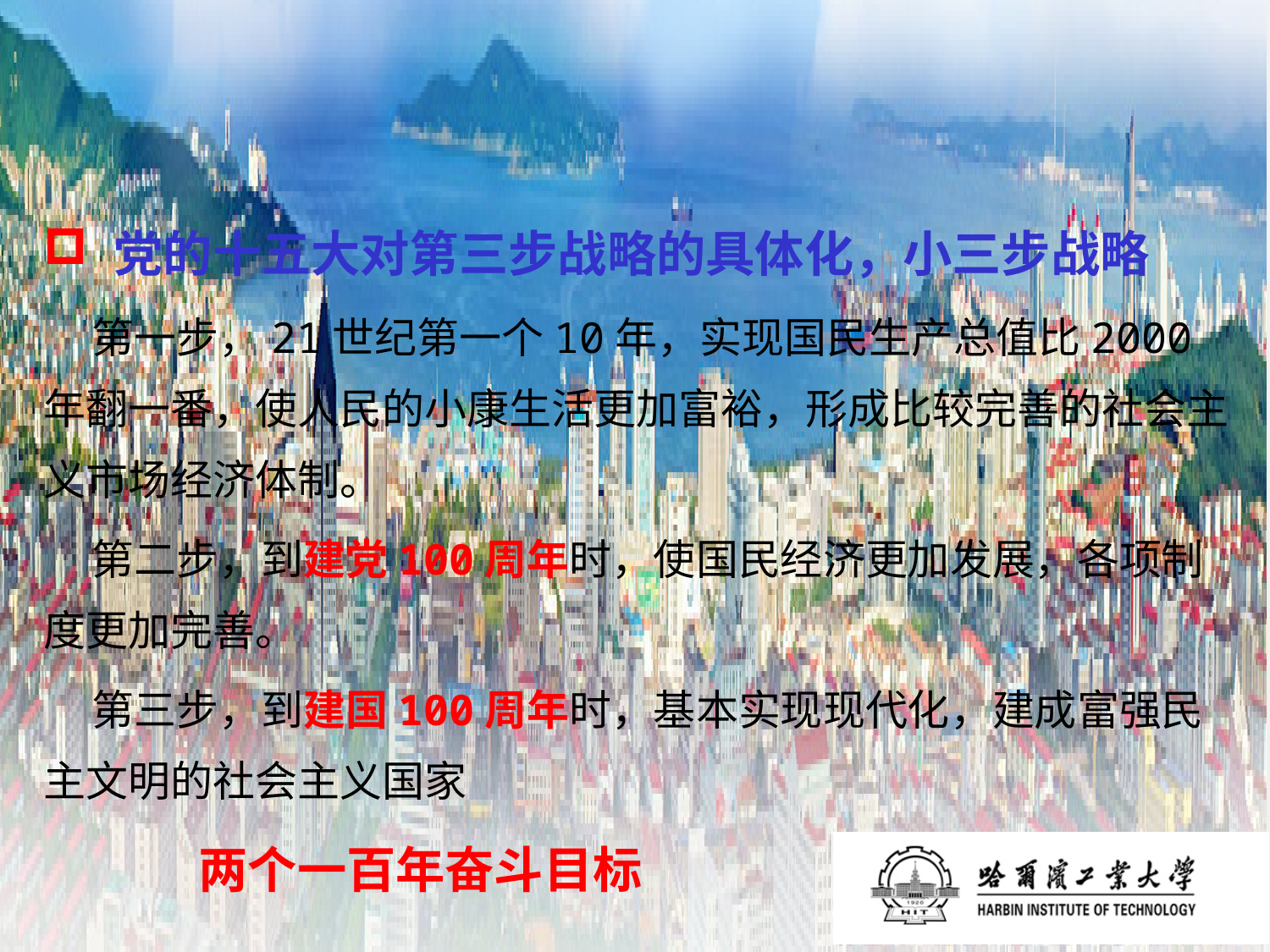

党的十五大对第三步战略的具体化，小三步战略
    第一步，21世纪第一个10年，实现国民生产总值比2000年翻一番，使人民的小康生活更加富裕，形成比较完善的社会主义市场经济体制。
    第二步，到建党100周年时，使国民经济更加发展，各项制度更加完善。
    第三步，到建国100周年时，基本实现现代化，建成富强民主文明的社会主义国家
              两个一百年奋斗目标